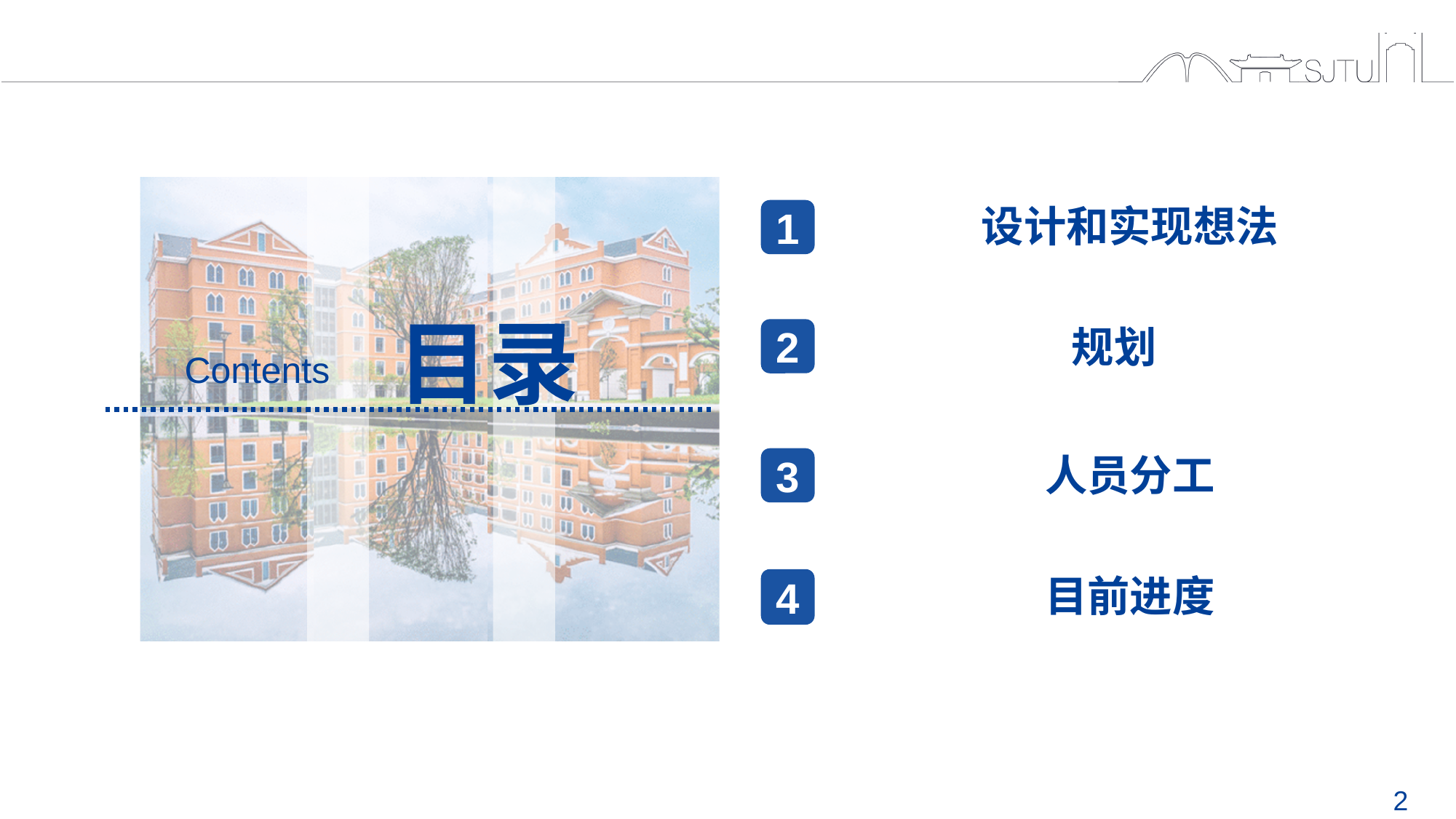

设计和实现想法
规划
人员分工
1
2
3
目录
Contents
目前进度
4
2